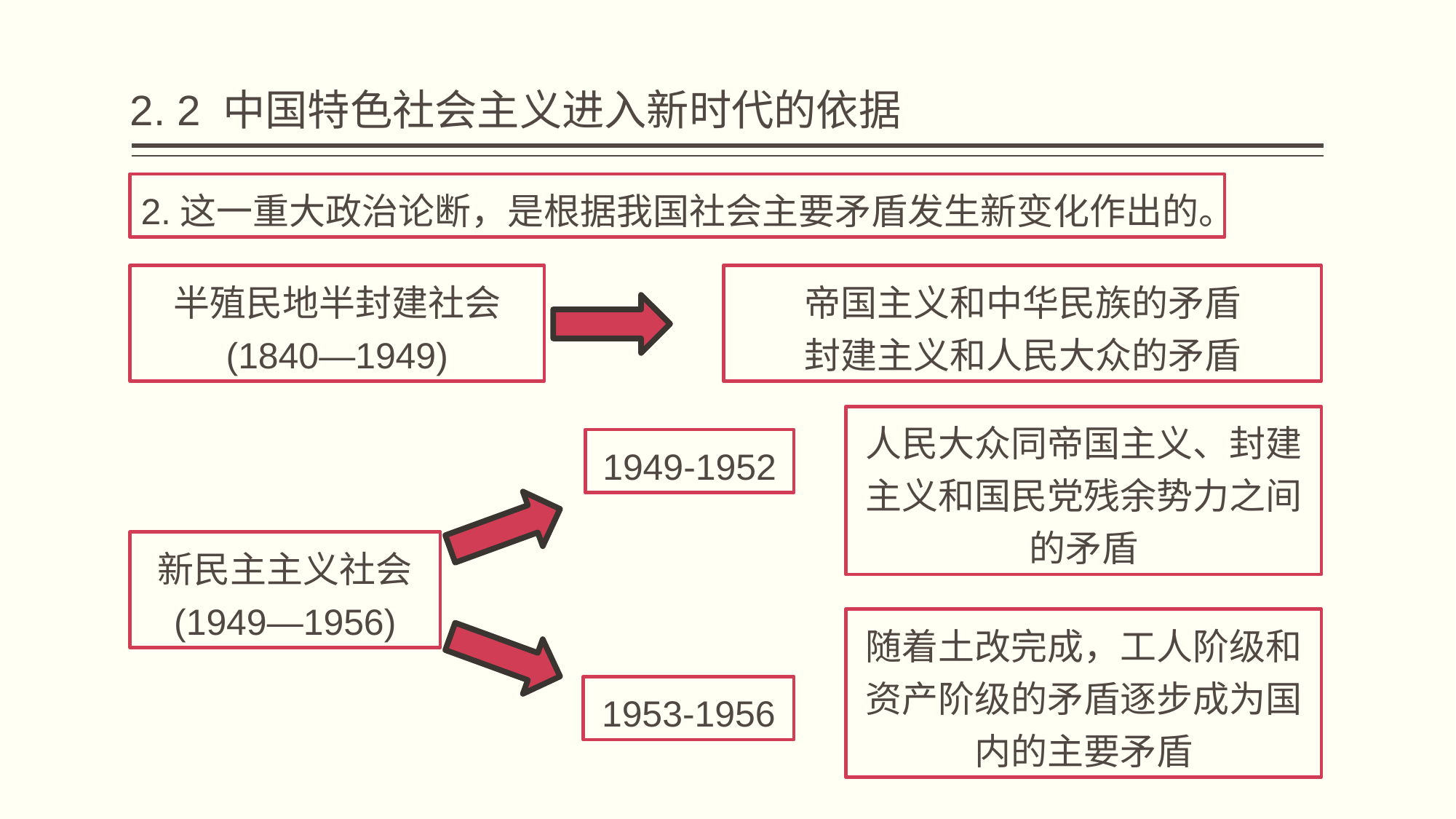

# 2. 2 中国特色社会主义进入新时代的依据
2.这一重大政治论断，是根据我国社会主要矛盾发生新变化作出的。
半殖民地半封建社会
(1840—1949)
帝国主义和中华民族的矛盾
封建主义和人民大众的矛盾

人民大众同帝国主义、封建主义和国民党残余势力之间的矛盾
1949-1952

新民主主义社会
(1949—1956)
随着土改完成，工人阶级和资产阶级的矛盾逐步成为国内的主要矛盾

1953-1956